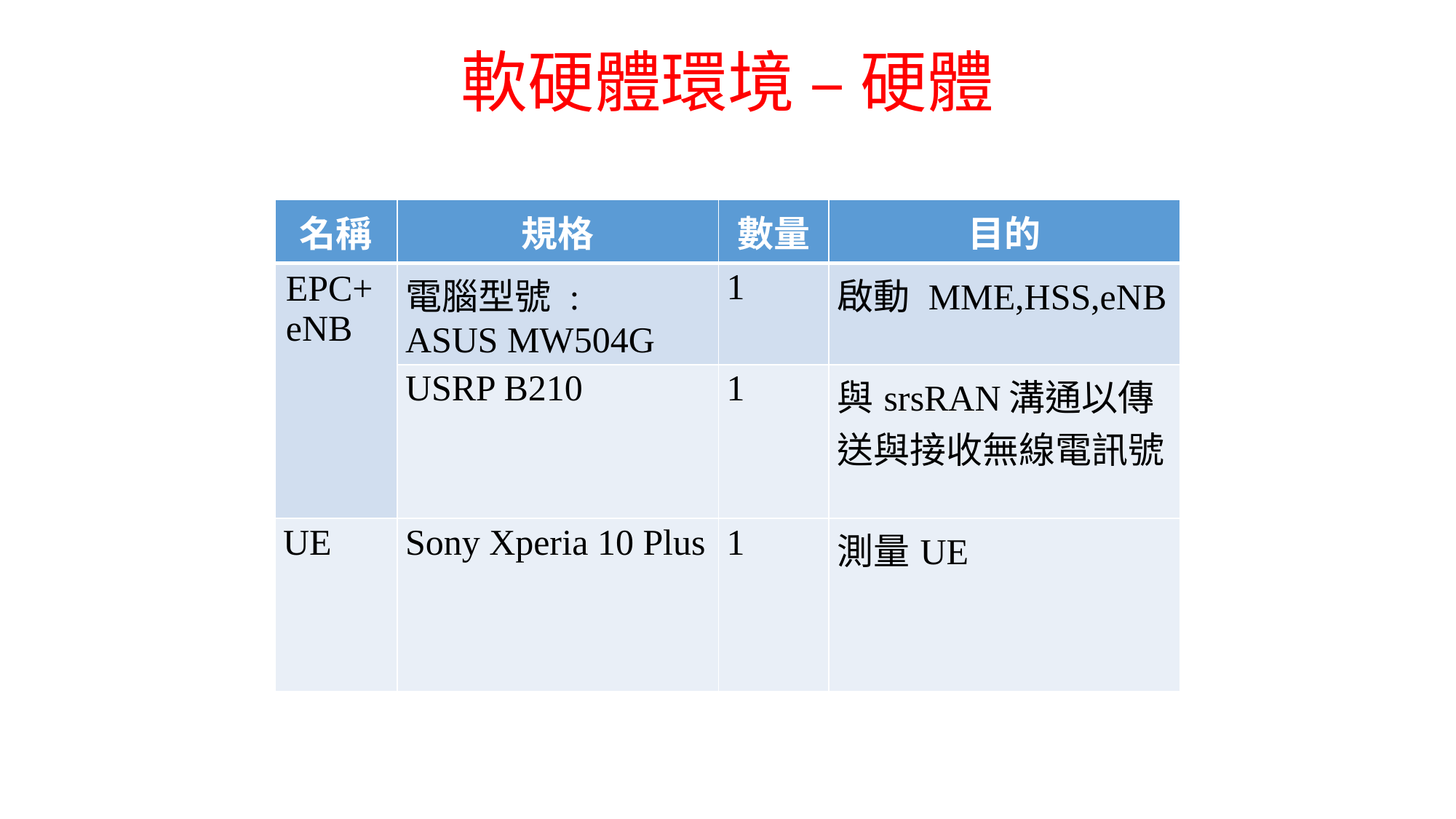

軟硬體環境 – 硬體
| 名稱 | 規格 | 數量 | 目的 |
| --- | --- | --- | --- |
| EPC+ eNB | 電腦型號 : ASUS MW504G | 1 | 啟動 MME,HSS,eNB |
|  | USRP B210 | 1 | 與srsRAN溝通以傳送與接收無線電訊號 |
| UE | Sony Xperia 10 Plus | 1 | 測量UE |